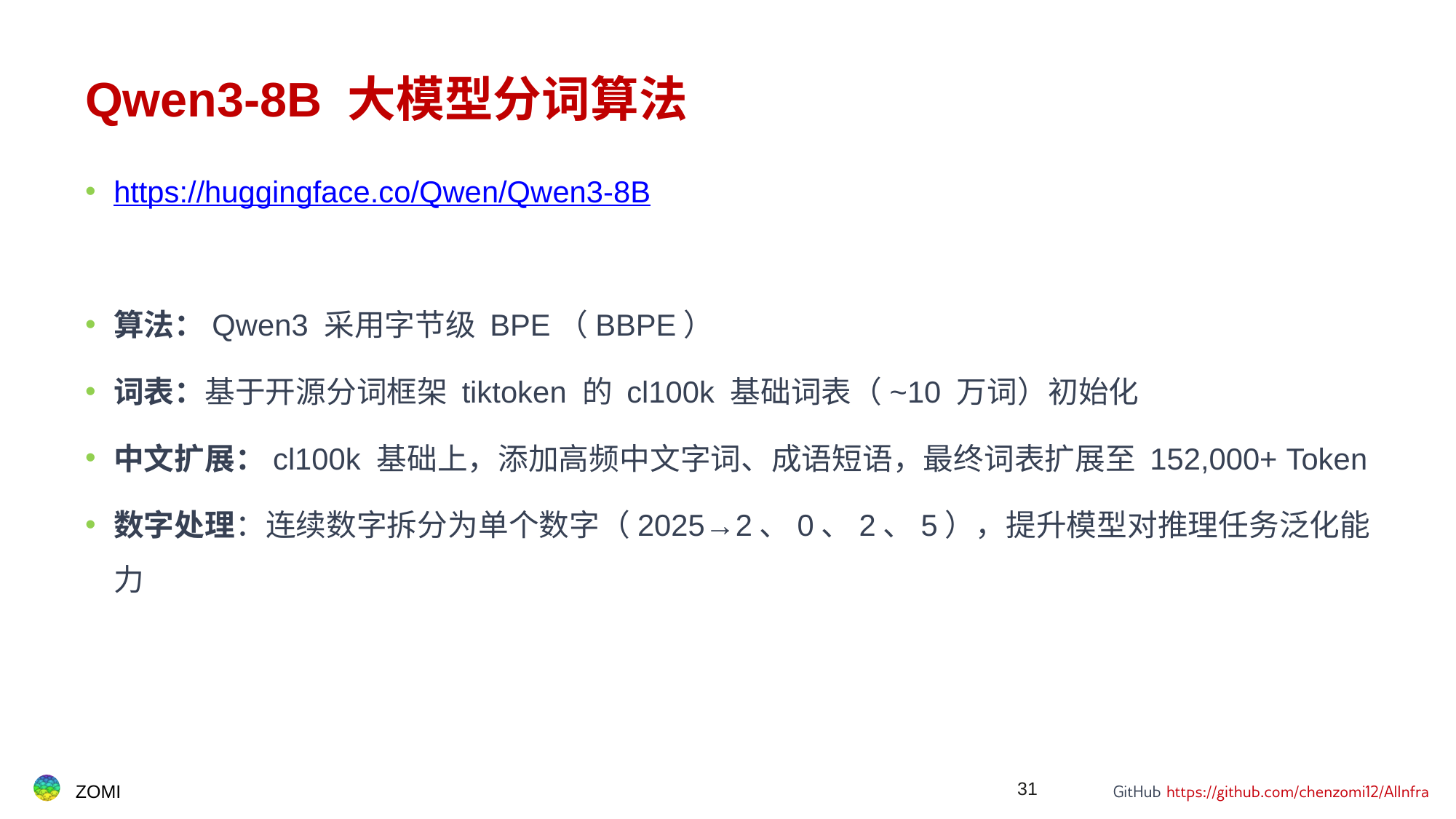

# Qwen3-8B 大模型分词算法
https://huggingface.co/Qwen/Qwen3-8B

算法：Qwen3 采用字节级 BPE（BBPE）​​
词表：基于开源分词框架 tiktoken 的 cl100k 基础词表（~10 万词）初始化
中文扩展：cl100k 基础上，添加高频中文字词、成语短语，最终词表扩展至 ​​152,000+​​ Token
数字处理​​：连续数字拆分为单个数字（2025→2、0、2、5），提升模型对推理任务泛化能力